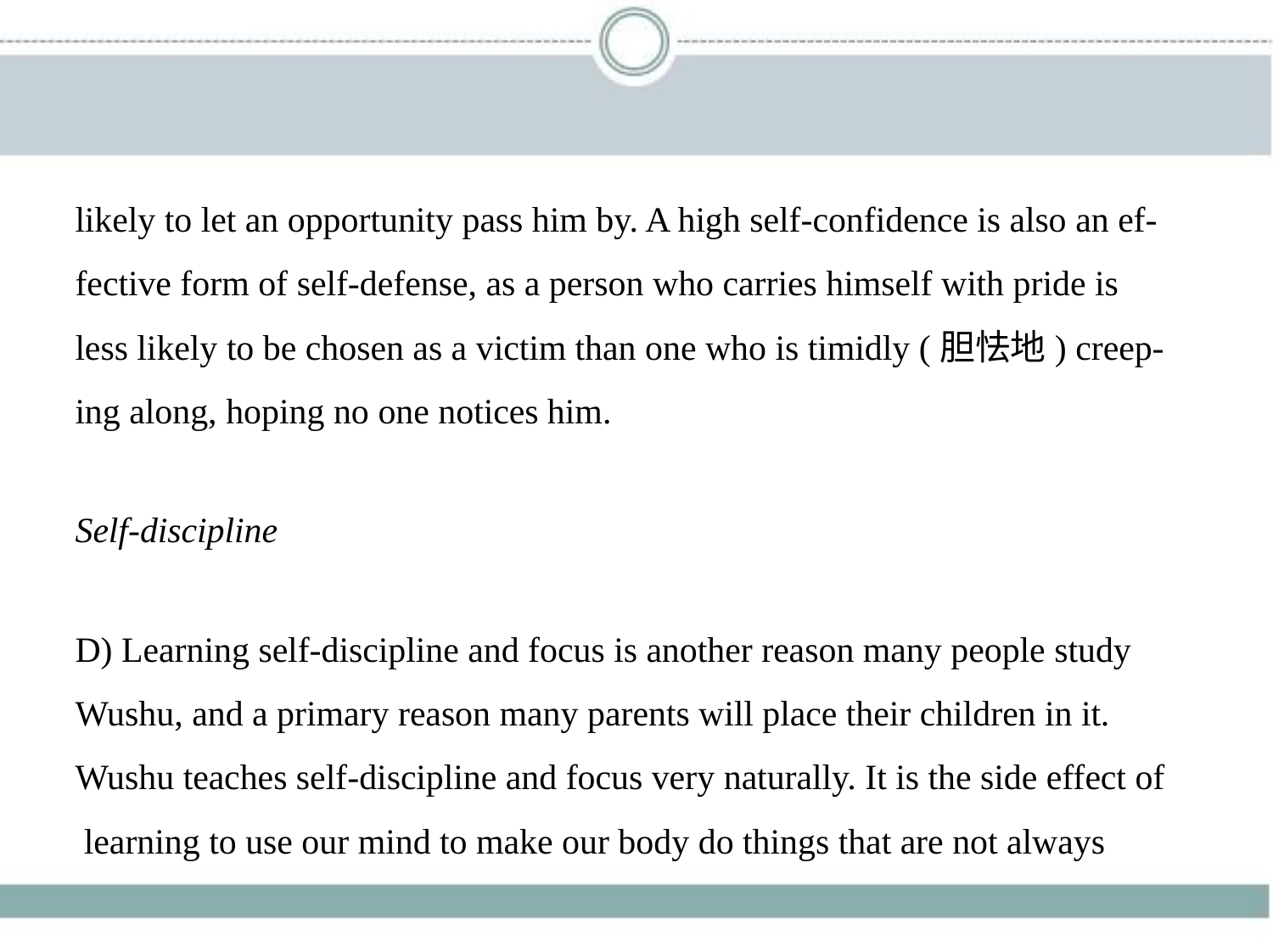

likely to let an opportunity pass him by. A high self-confidence is also an ef-
fective form of self-defense, as a person who carries himself with pride is
less likely to be chosen as a victim than one who is timidly (胆怯地) creep-
ing along, hoping no one notices him.
Self-discipline
D) Learning self-discipline and focus is another reason many people study
Wushu, and a primary reason many parents will place their children in it.
Wushu teaches self-discipline and focus very naturally. It is the side effect of
 learning to use our mind to make our body do things that are not always